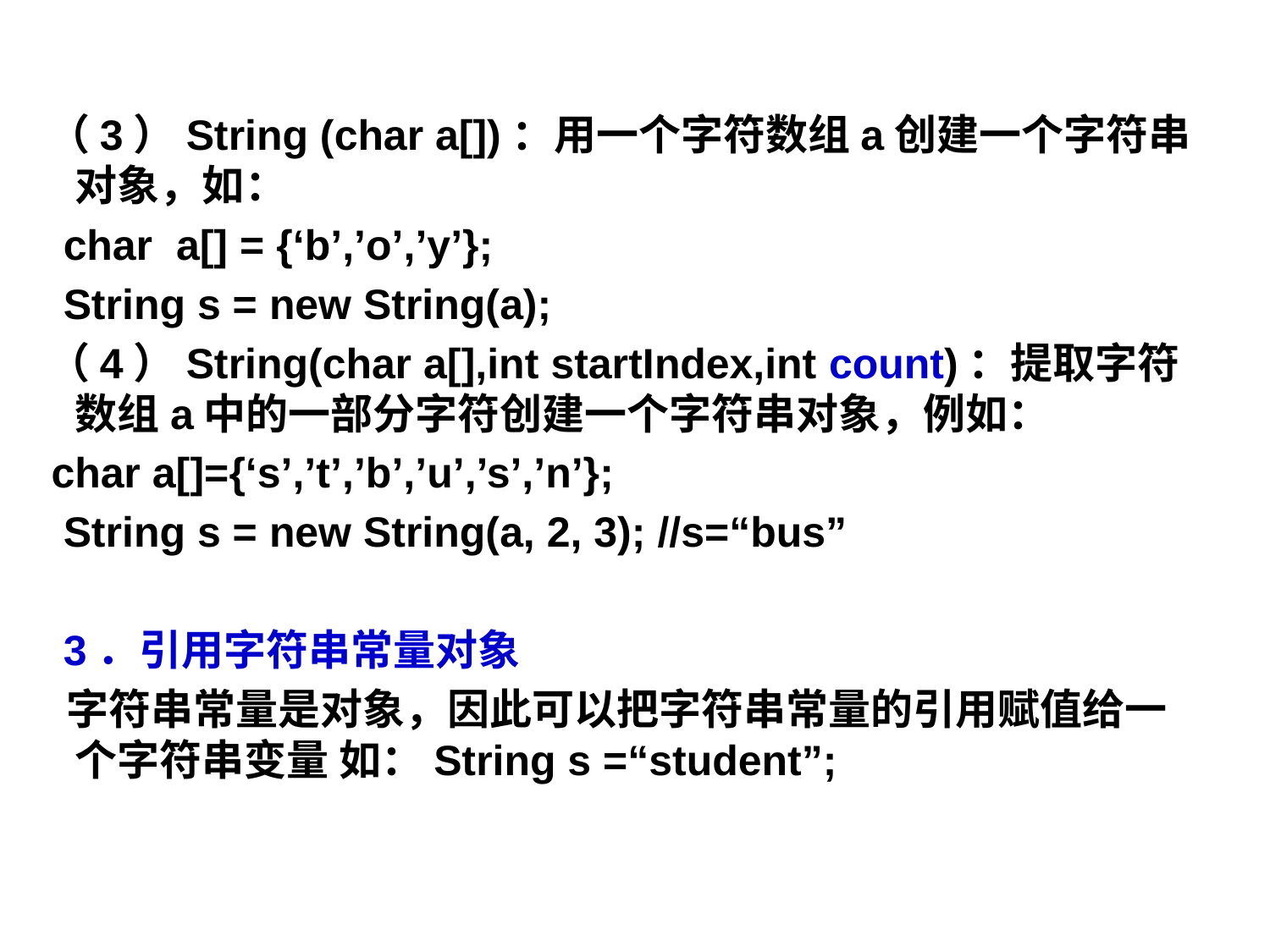

（3）String (char a[])：用一个字符数组a创建一个字符串对象，如：
   char  a[] = {‘b’,’o’,’y’};
   String s = new String(a);
 （4）String(char a[],int startIndex,int count)：提取字符数组a中的一部分字符创建一个字符串对象，例如：
  char a[]={‘s’,’t’,’b’,’u’,’s’,’n’};
   String s = new String(a, 2, 3); //s=“bus”

   3．引用字符串常量对象
   字符串常量是对象，因此可以把字符串常量的引用赋值给一个字符串变量 如：String s =“student”;